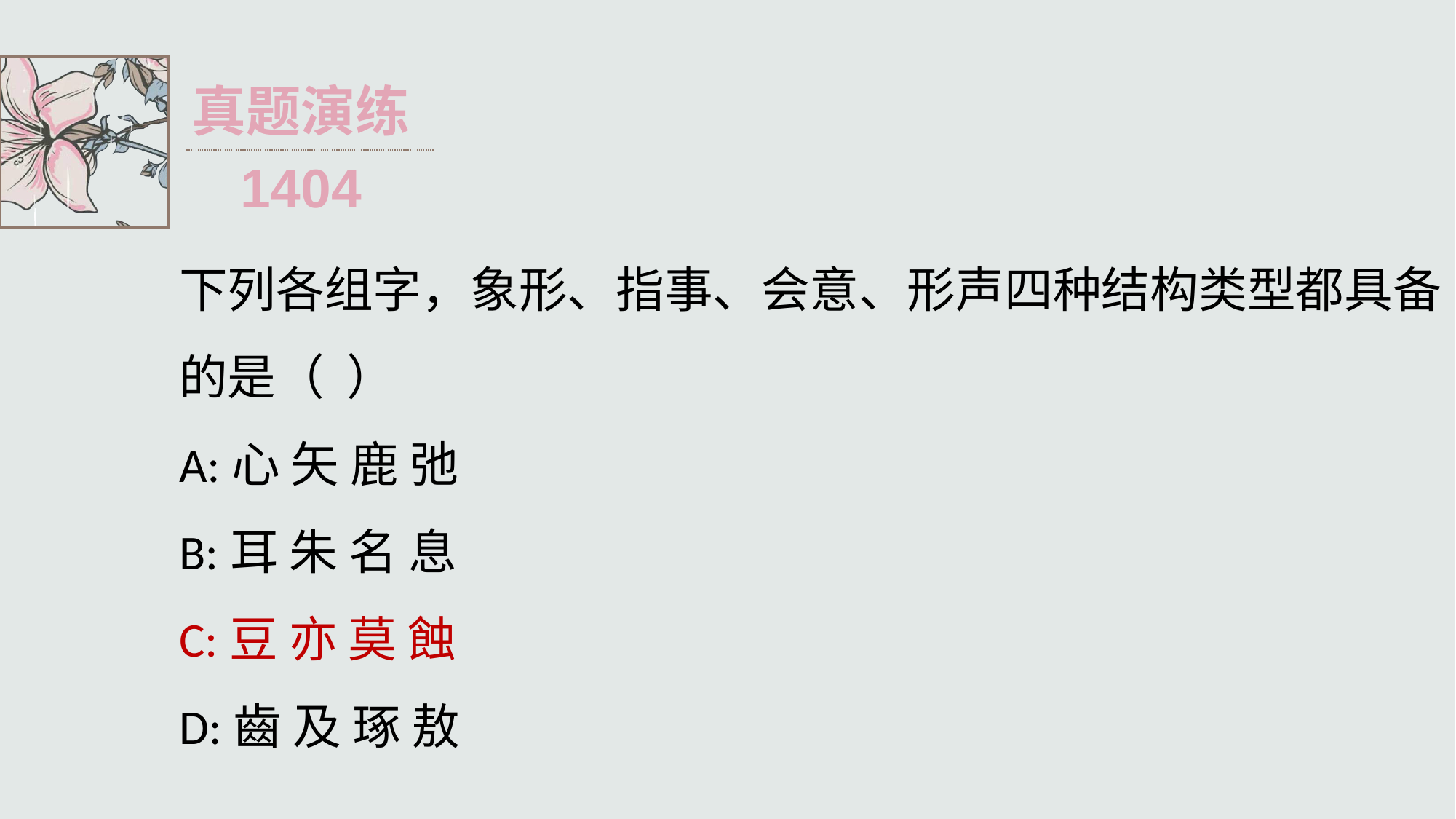

真题演练
1404
下列各组字，象形、指事、会意、形声四种结构类型都具备的是（  ）
A:心 矢 鹿 弛
B:耳 朱 名 息
C:豆 亦 莫 蝕
D:​齒 及 琢 敖